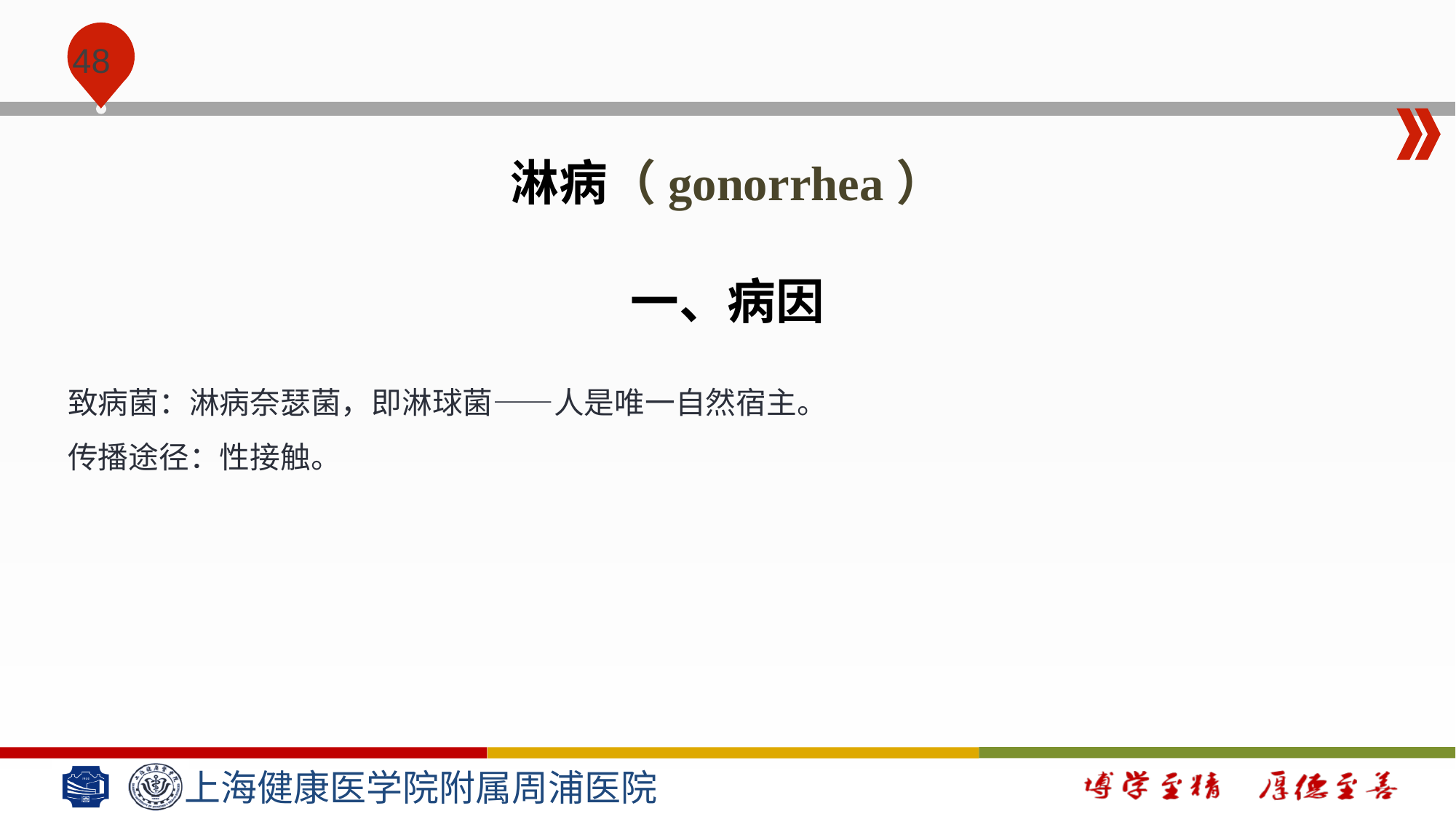

#
淋病（gonorrhea）
一、病因
致病菌：淋病奈瑟菌，即淋球菌——人是唯一自然宿主。
传播途径：性接触。